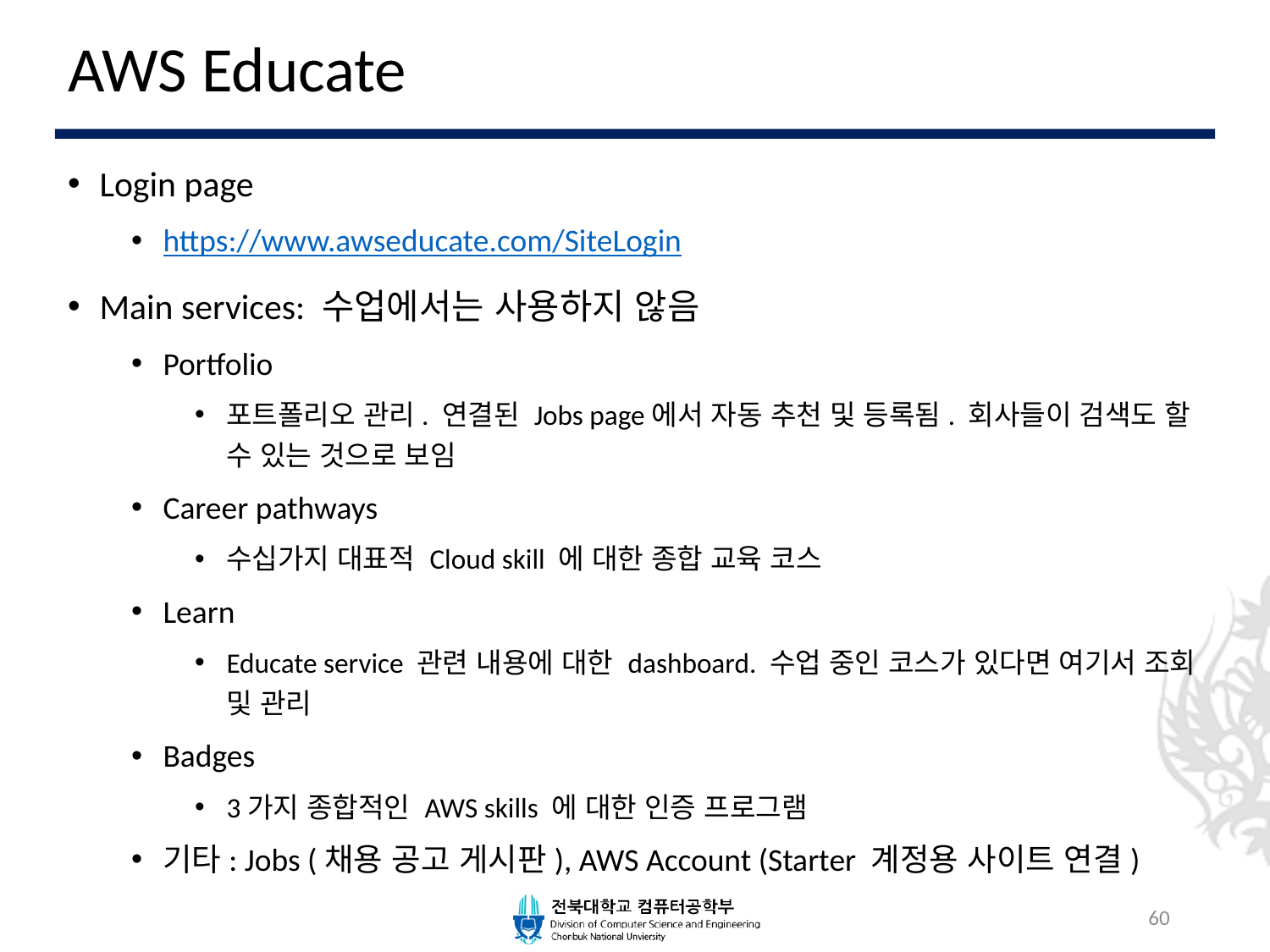

# AWS Educate
Login page
https://www.awseducate.com/SiteLogin
Main services: 수업에서는 사용하지 않음
Portfolio
포트폴리오 관리. 연결된 Jobs page에서 자동 추천 및 등록됨. 회사들이 검색도 할 수 있는 것으로 보임
Career pathways
수십가지 대표적 Cloud skill 에 대한 종합 교육 코스
Learn
Educate service 관련 내용에 대한 dashboard. 수업 중인 코스가 있다면 여기서 조회 및 관리
Badges
3가지 종합적인 AWS skills 에 대한 인증 프로그램
기타: Jobs (채용 공고 게시판), AWS Account (Starter 계정용 사이트 연결)

60